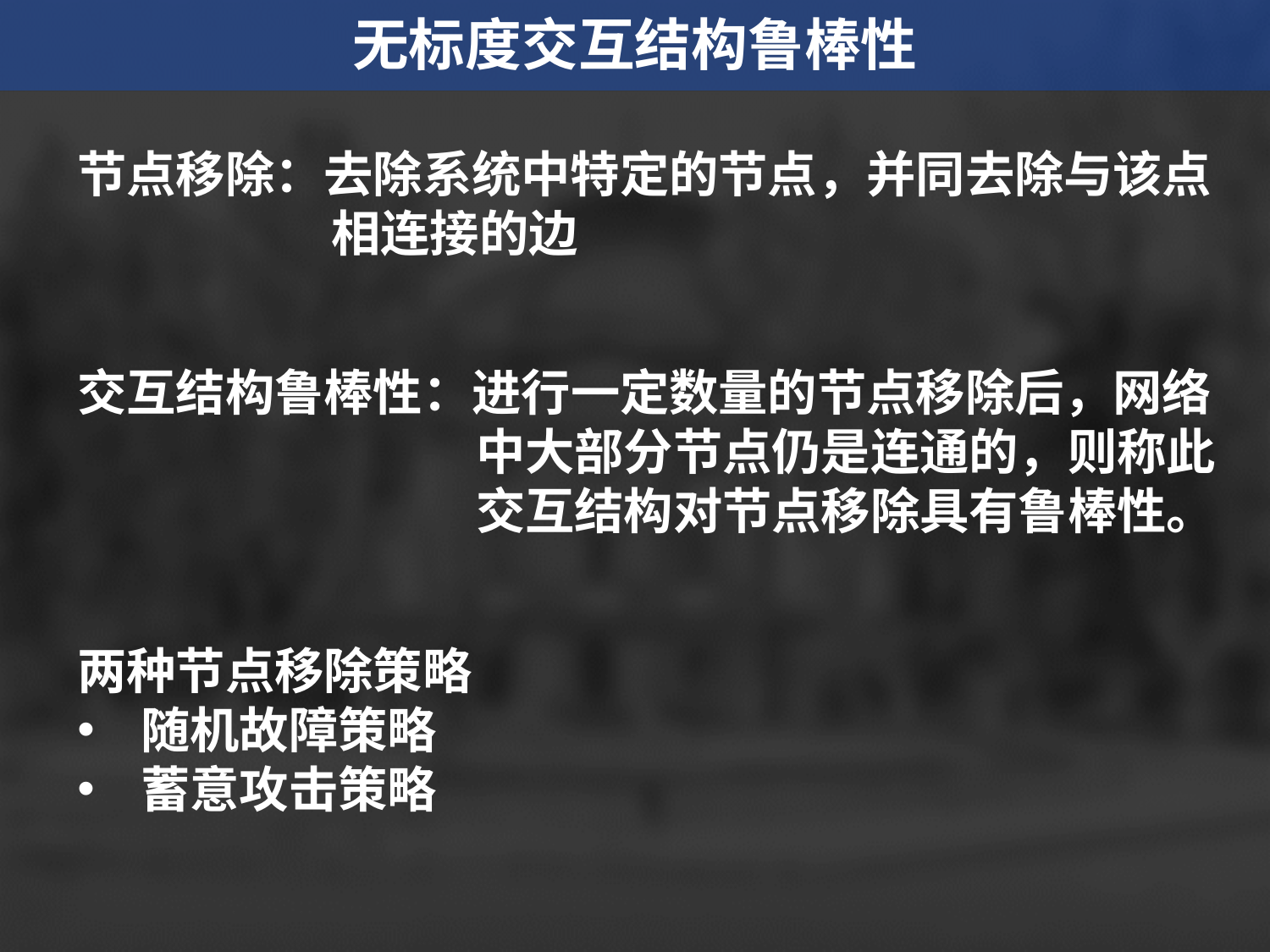

无标度交互结构鲁棒性

节点移除：去除系统中特定的节点，并同去除与该点			相连接的边
交互结构鲁棒性：进行一定数量的节点移除后，网络中大部分节点仍是连通的，则称此交互结构对节点移除具有鲁棒性。
两种节点移除策略
随机故障策略
蓄意攻击策略